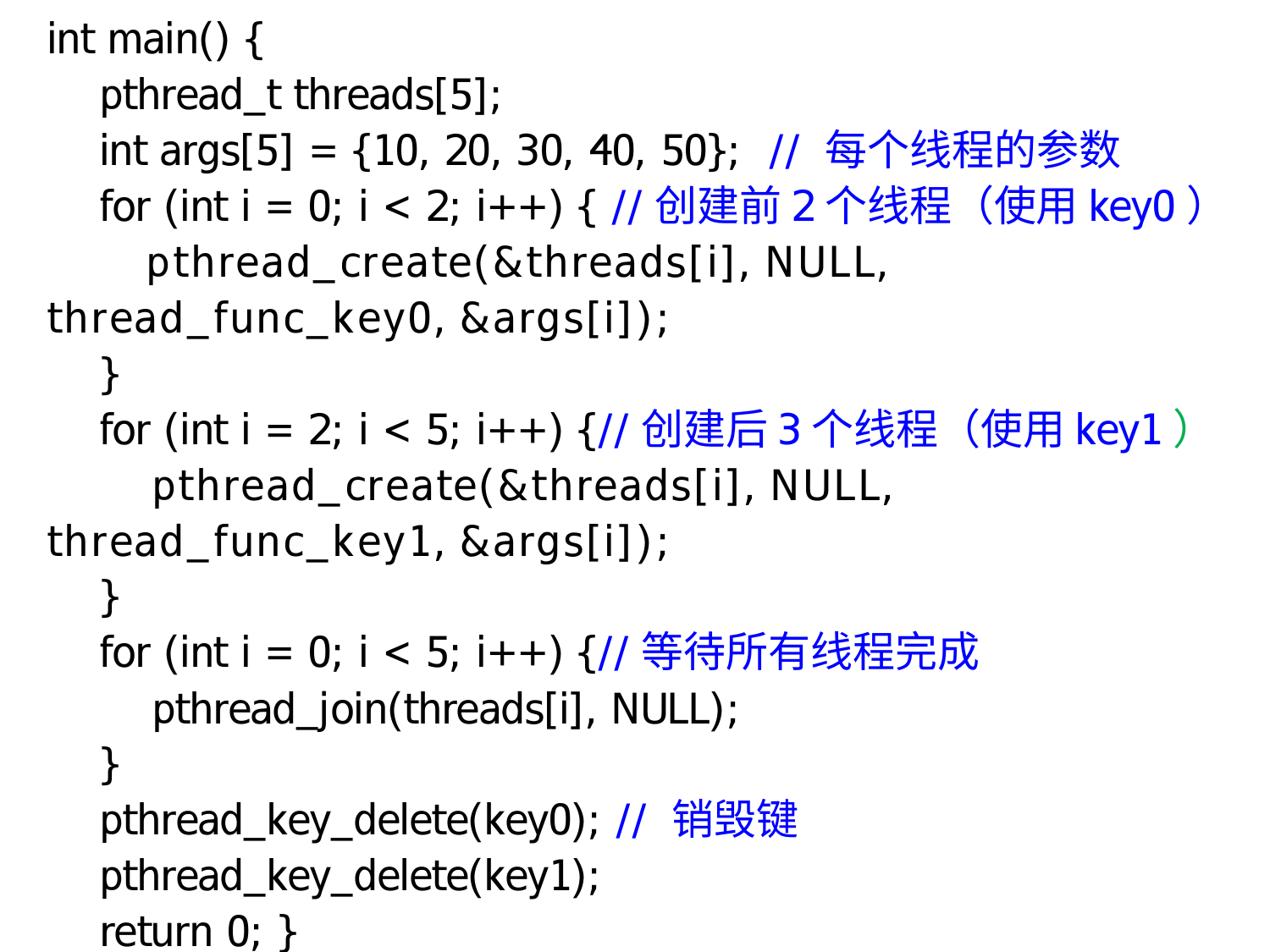

int main() {
    pthread_t threads[5];
    int args[5] = {10, 20, 30, 40, 50};  // 每个线程的参数
    for (int i = 0; i < 2; i++) { //创建前2个线程（使用key0）
        pthread_create(&threads[i], NULL, thread_func_key0, &args[i]);
    }
    for (int i = 2; i < 5; i++) {//创建后3个线程（使用key1）
        pthread_create(&threads[i], NULL, thread_func_key1, &args[i]);
    }
    for (int i = 0; i < 5; i++) {//等待所有线程完成
        pthread_join(threads[i], NULL);
    }
    pthread_key_delete(key0); // 销毁键
    pthread_key_delete(key1);
    return 0; }